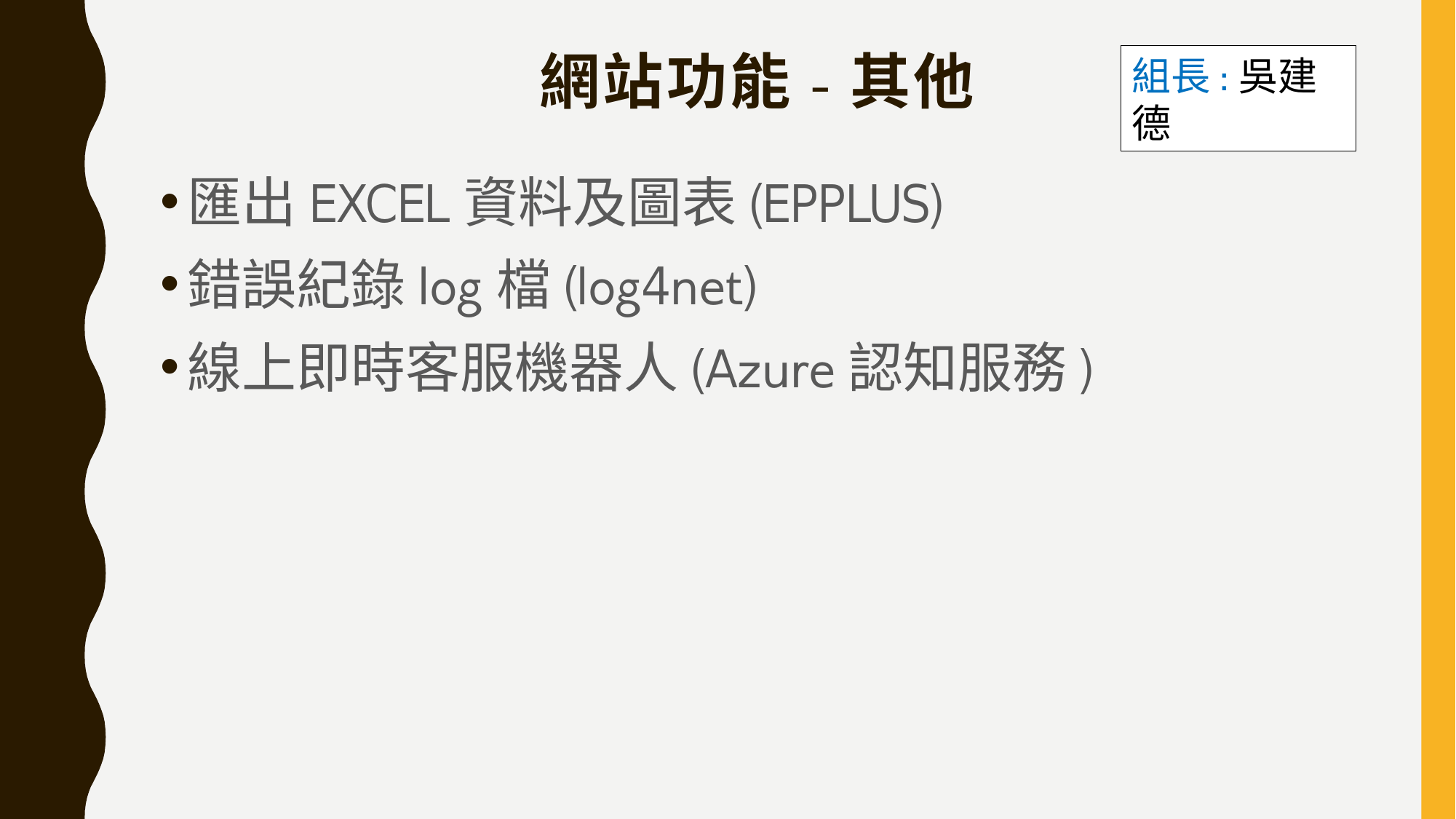

# 網站功能-其他
組長:吳建德
匯出EXCEL資料及圖表(EPPLUS)
錯誤紀錄log檔(log4net)
線上即時客服機器人(Azure認知服務)